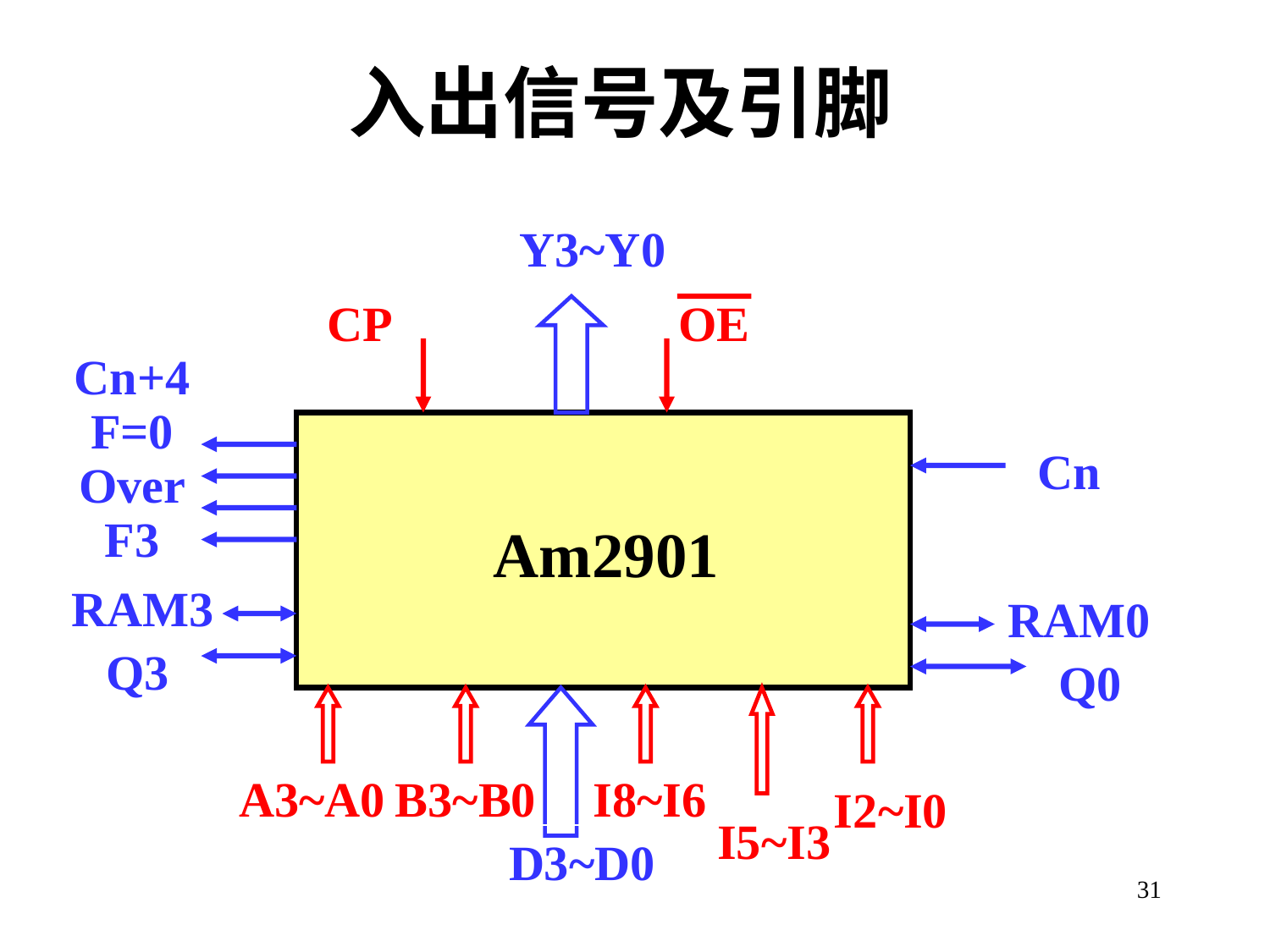

# 入出信号及引脚
Y3~Y0
CP
OE

Cn+4
F=0
Over
F3

Cn

Am2901

RAM3
RAM0

Q3
Q0

A3~A0
B3~B0
I8~I6
  I2~I0
  I5~I3
D3~D0
31